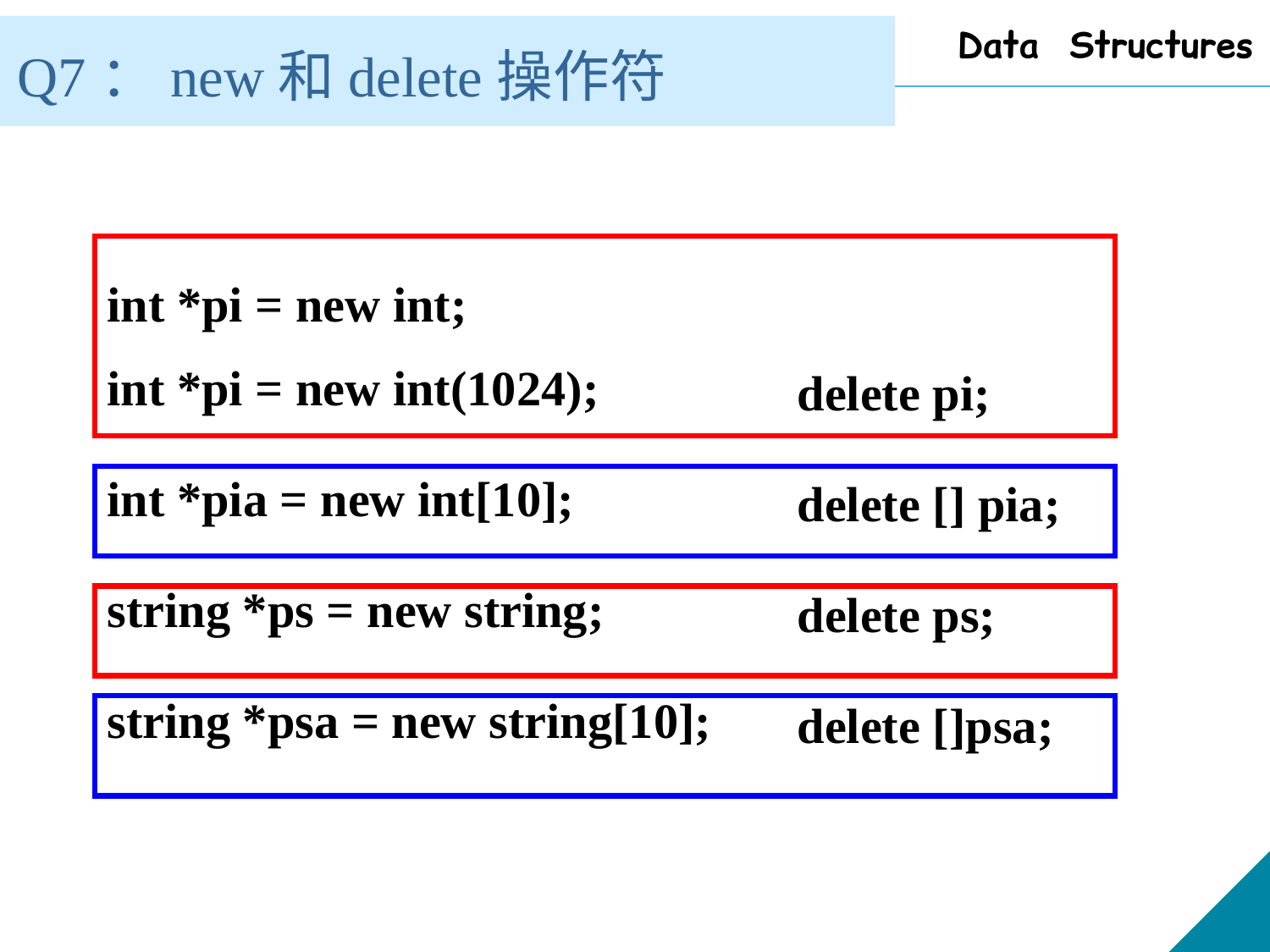

# Q7：new和delete操作符

int *pi = new int;
int *pi = new int(1024);

int *pia = new int[10];

string *ps = new string;

string *psa = new string[10];
delete pi;

delete [] pia;

delete ps;

delete []psa;